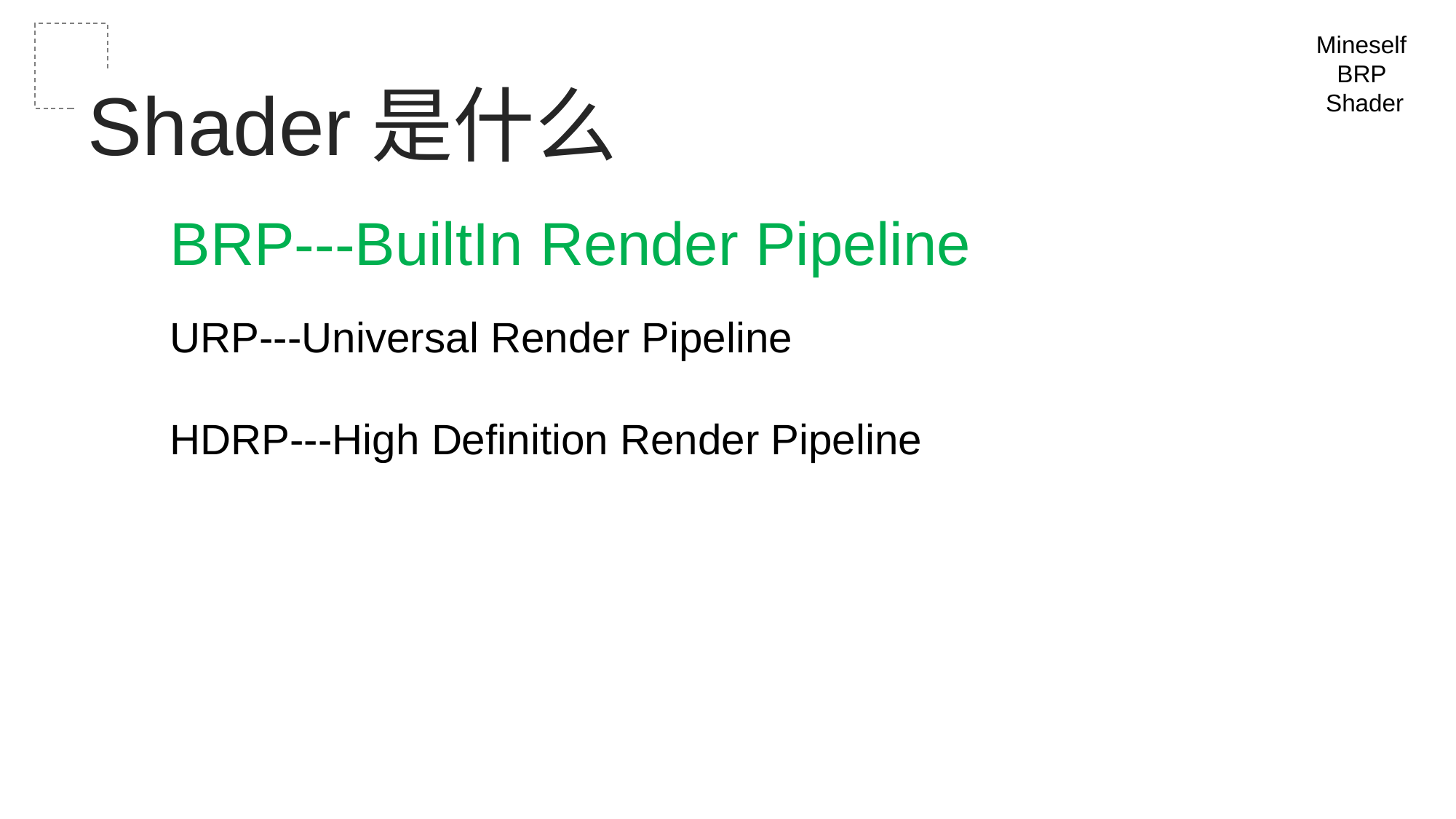

Mineself
BRP
Shader

Shader是什么
BRP---BuiltIn Render Pipeline
URP---Universal Render Pipeline

HDRP---High Definition Render Pipeline